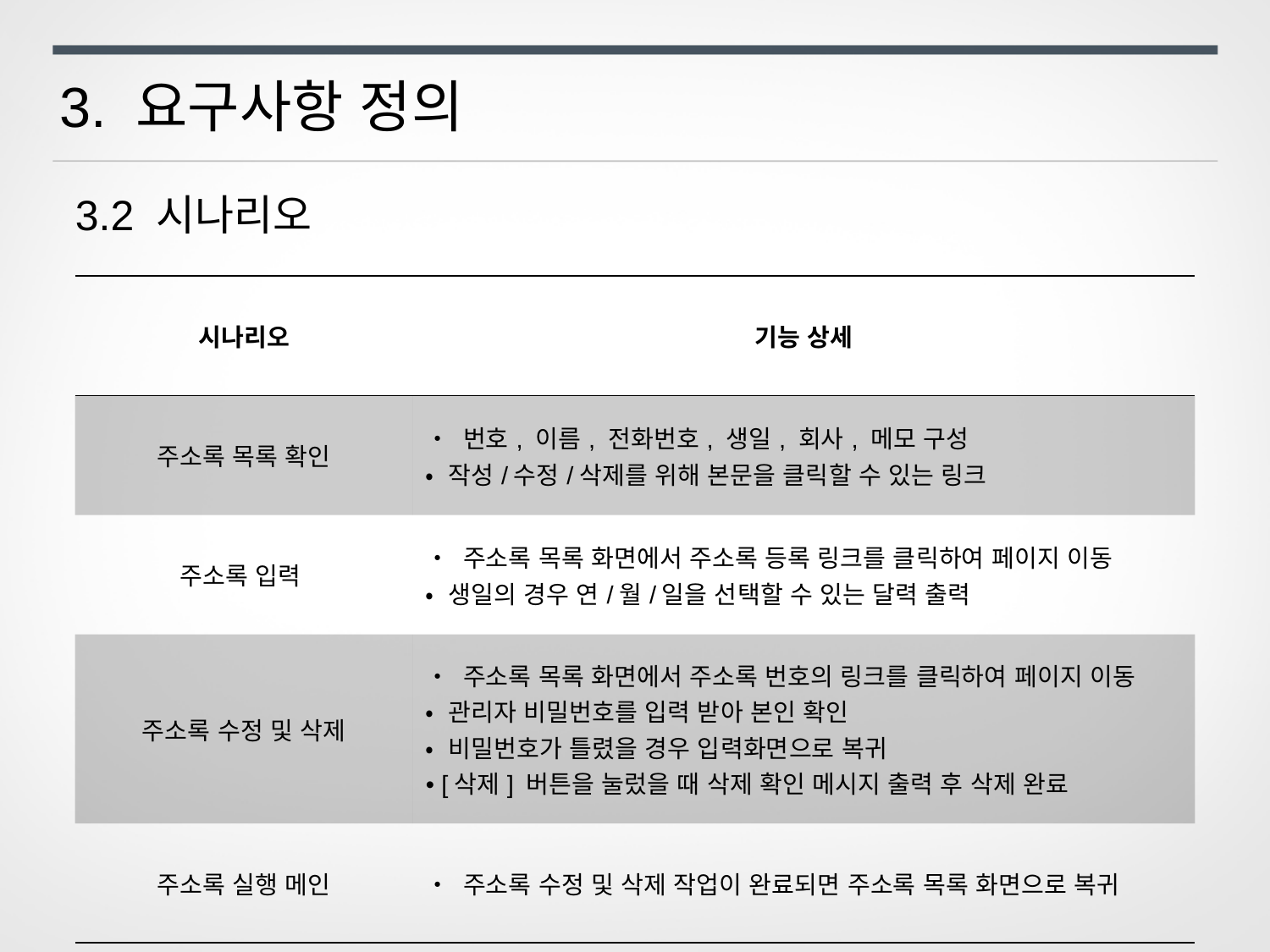

3. 요구사항 정의
3.2 시나리오
| 시나리오 | 기능 상세 |
| --- | --- |
| 주소록 목록 확인 | • 번호, 이름, 전화번호, 생일, 회사, 메모 구성 • 작성/수정/삭제를 위해 본문을 클릭할 수 있는 링크 |
| 주소록 입력 | • 주소록 목록 화면에서 주소록 등록 링크를 클릭하여 페이지 이동 • 생일의 경우 연/월/일을 선택할 수 있는 달력 출력 |
| 주소록 수정 및 삭제 | • 주소록 목록 화면에서 주소록 번호의 링크를 클릭하여 페이지 이동 • 관리자 비밀번호를 입력 받아 본인 확인 • 비밀번호가 틀렸을 경우 입력화면으로 복귀 • [삭제] 버튼을 눌렀을 때 삭제 확인 메시지 출력 후 삭제 완료 |
| 주소록 실행 메인 | • 주소록 수정 및 삭제 작업이 완료되면 주소록 목록 화면으로 복귀 |